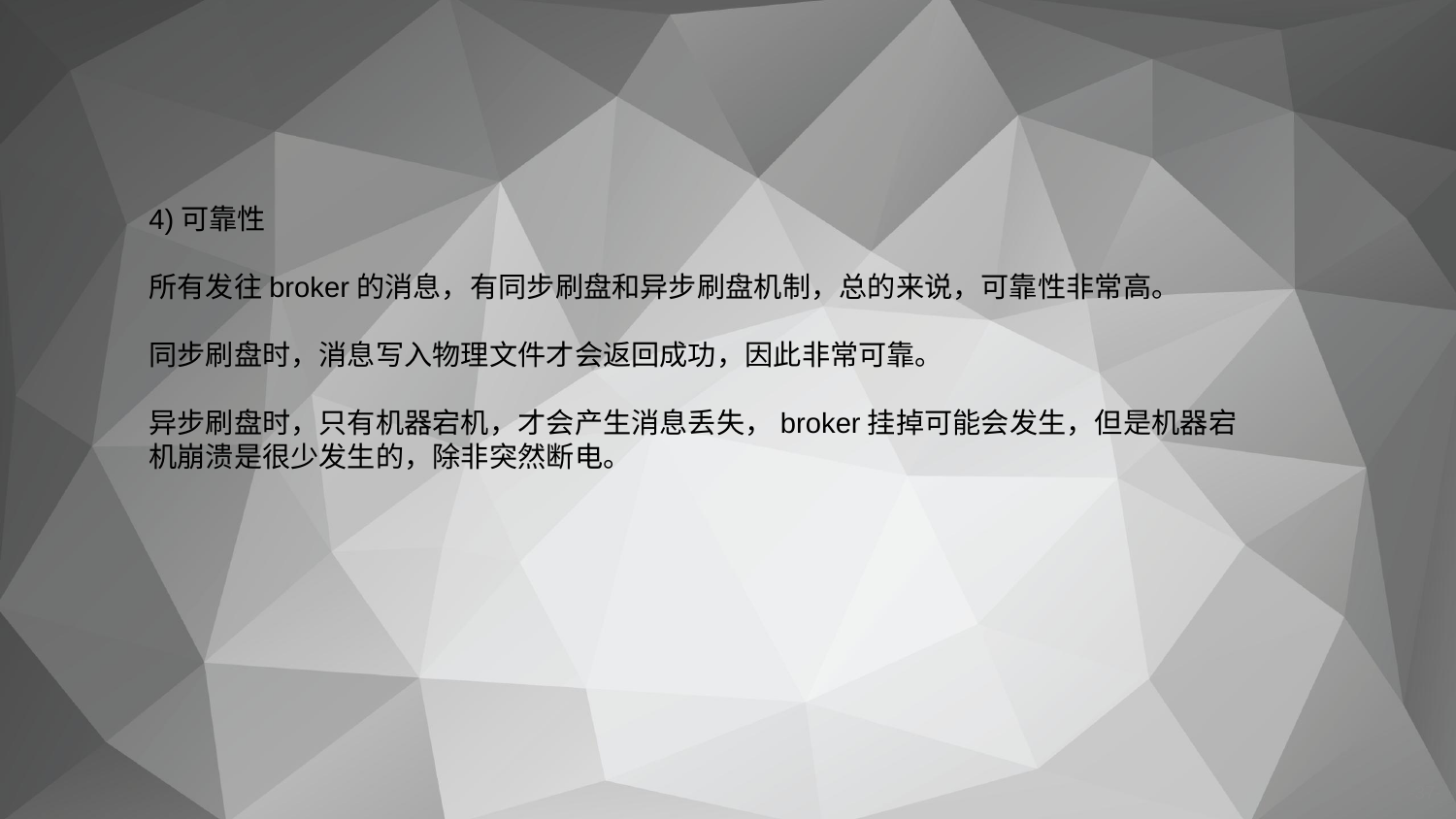

4)可靠性

所有发往broker的消息，有同步刷盘和异步刷盘机制，总的来说，可靠性非常高。

同步刷盘时，消息写入物理文件才会返回成功，因此非常可靠。

异步刷盘时，只有机器宕机，才会产生消息丢失，broker挂掉可能会发生，但是机器宕机崩溃是很少发生的，除非突然断电。
-37-